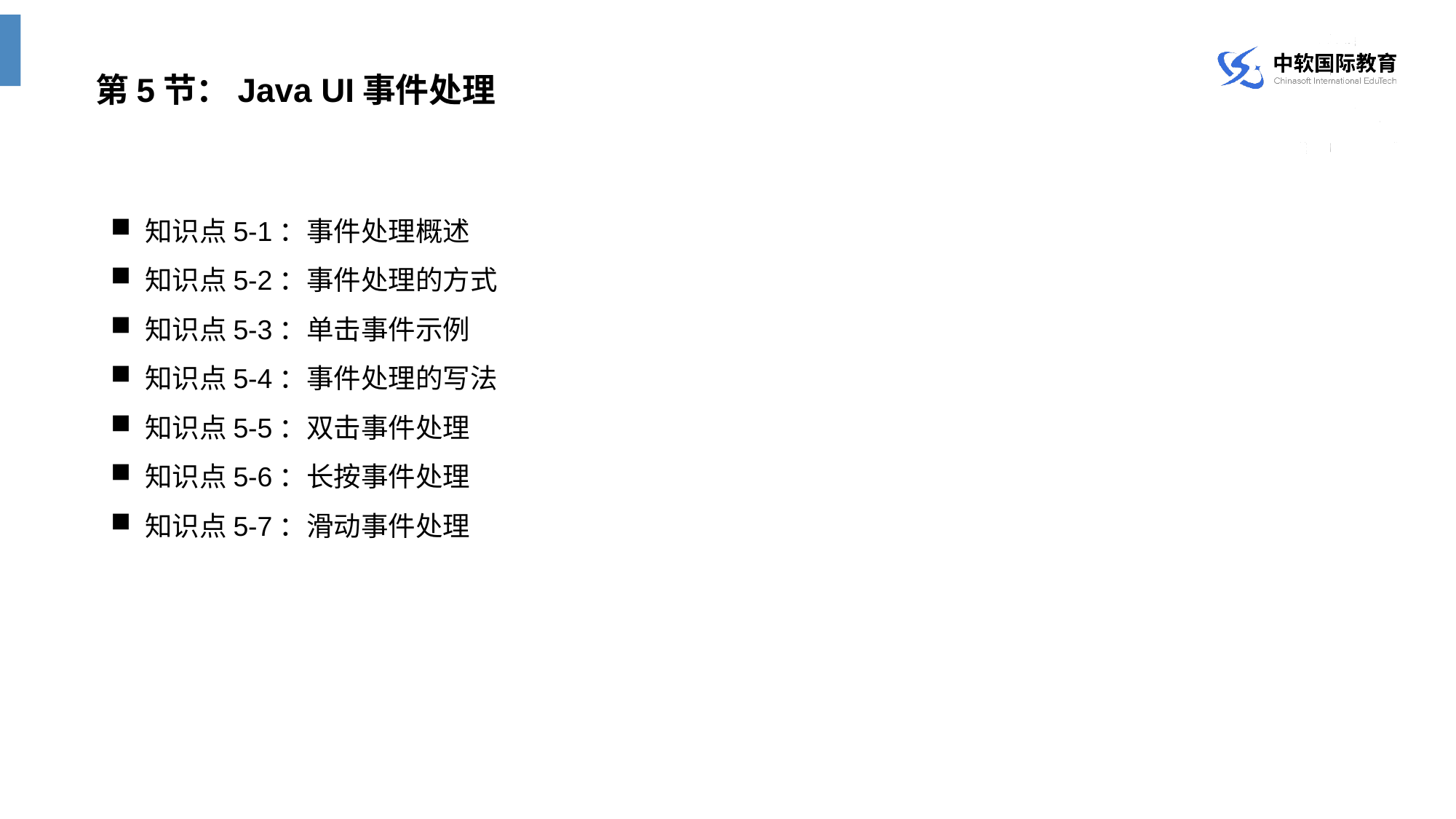

第5节：Java UI事件处理
知识点5-1：事件处理概述
知识点5-2：事件处理的方式
知识点5-3：单击事件示例
知识点5-4：事件处理的写法
知识点5-5：双击事件处理
知识点5-6：长按事件处理
知识点5-7：滑动事件处理